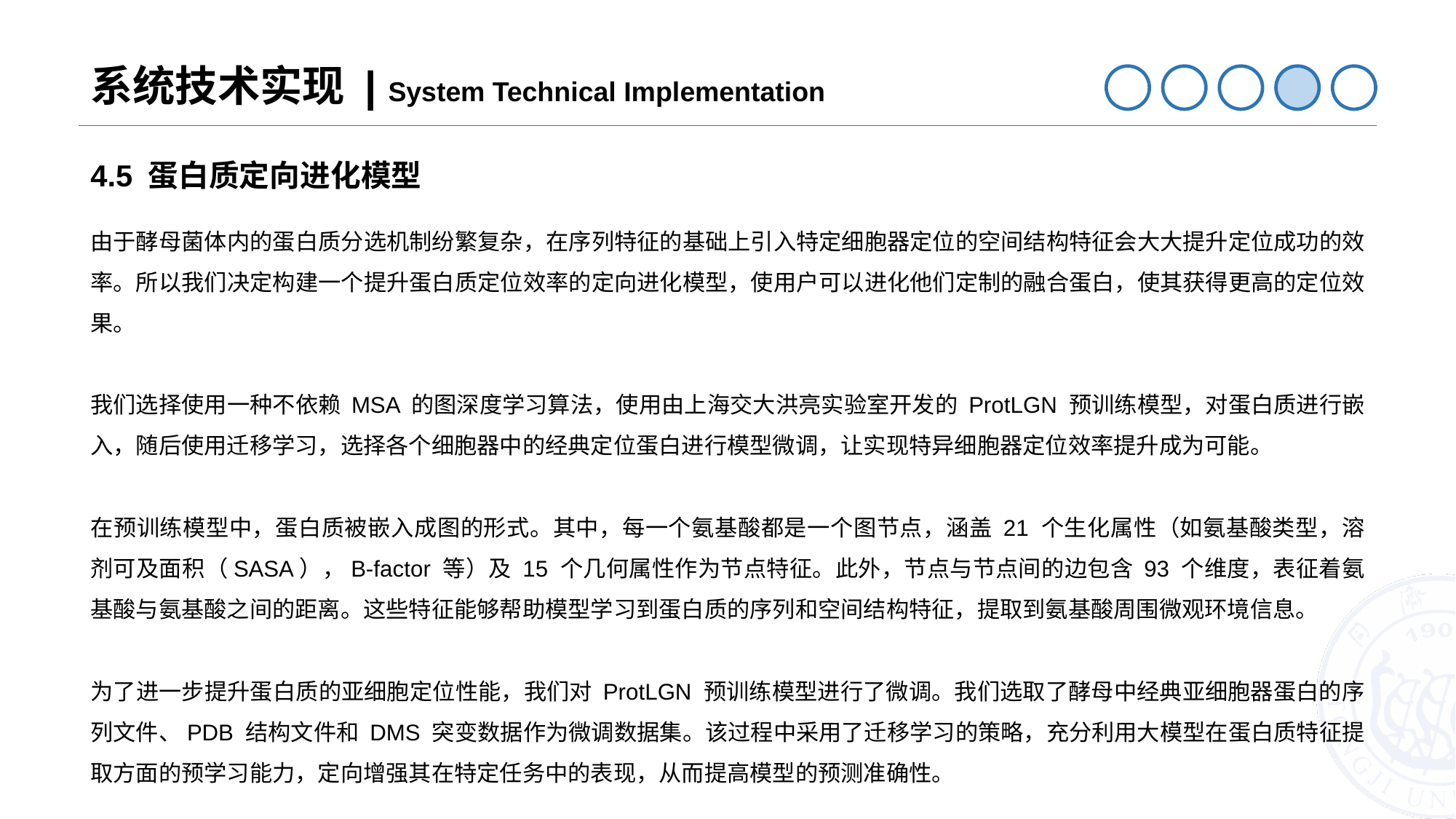

系统技术实现 | System Technical Implementation

4.5 蛋白质定向进化模型
由于酵母菌体内的蛋白质分选机制纷繁复杂，在序列特征的基础上引入特定细胞器定位的空间结构特征会大大提升定位成功的效率。所以我们决定构建一个提升蛋白质定位效率的定向进化模型，使用户可以进化他们定制的融合蛋白，使其获得更高的定位效果。

我们选择使用一种不依赖 MSA 的图深度学习算法，使用由上海交大洪亮实验室开发的 ProtLGN 预训练模型，对蛋白质进行嵌入，随后使用迁移学习，选择各个细胞器中的经典定位蛋白进行模型微调，让实现特异细胞器定位效率提升成为可能。

在预训练模型中，蛋白质被嵌入成图的形式。其中，每一个氨基酸都是一个图节点，涵盖 21 个生化属性（如氨基酸类型，溶剂可及面积（SASA），B-factor 等）及 15 个几何属性作为节点特征。此外，节点与节点间的边包含 93 个维度，表征着氨基酸与氨基酸之间的距离。这些特征能够帮助模型学习到蛋白质的序列和空间结构特征，提取到氨基酸周围微观环境信息。

为了进一步提升蛋白质的亚细胞定位性能，我们对 ProtLGN 预训练模型进行了微调。我们选取了酵母中经典亚细胞器蛋白的序列文件、PDB 结构文件和 DMS 突变数据作为微调数据集。该过程中采用了迁移学习的策略，充分利用大模型在蛋白质特征提取方面的预学习能力，定向增强其在特定任务中的表现，从而提高模型的预测准确性。